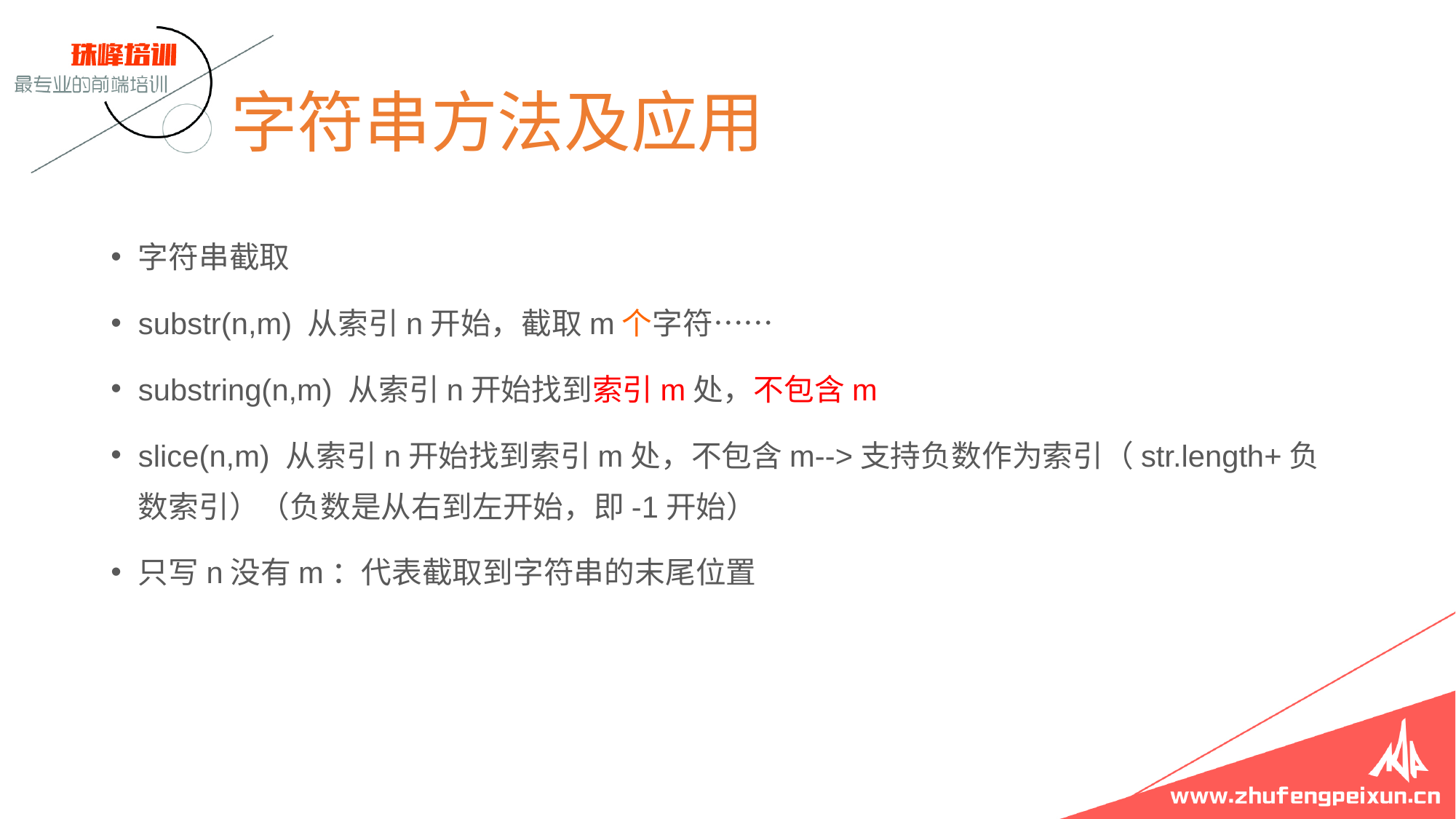

# 字符串方法及应用
字符串截取
substr(n,m) 从索引n开始，截取m个字符……
substring(n,m) 从索引n开始找到索引m处，不包含m
slice(n,m) 从索引n开始找到索引m处，不包含m-->支持负数作为索引（str.length+负数索引）（负数是从右到左开始，即-1开始）
只写n没有m：代表截取到字符串的末尾位置